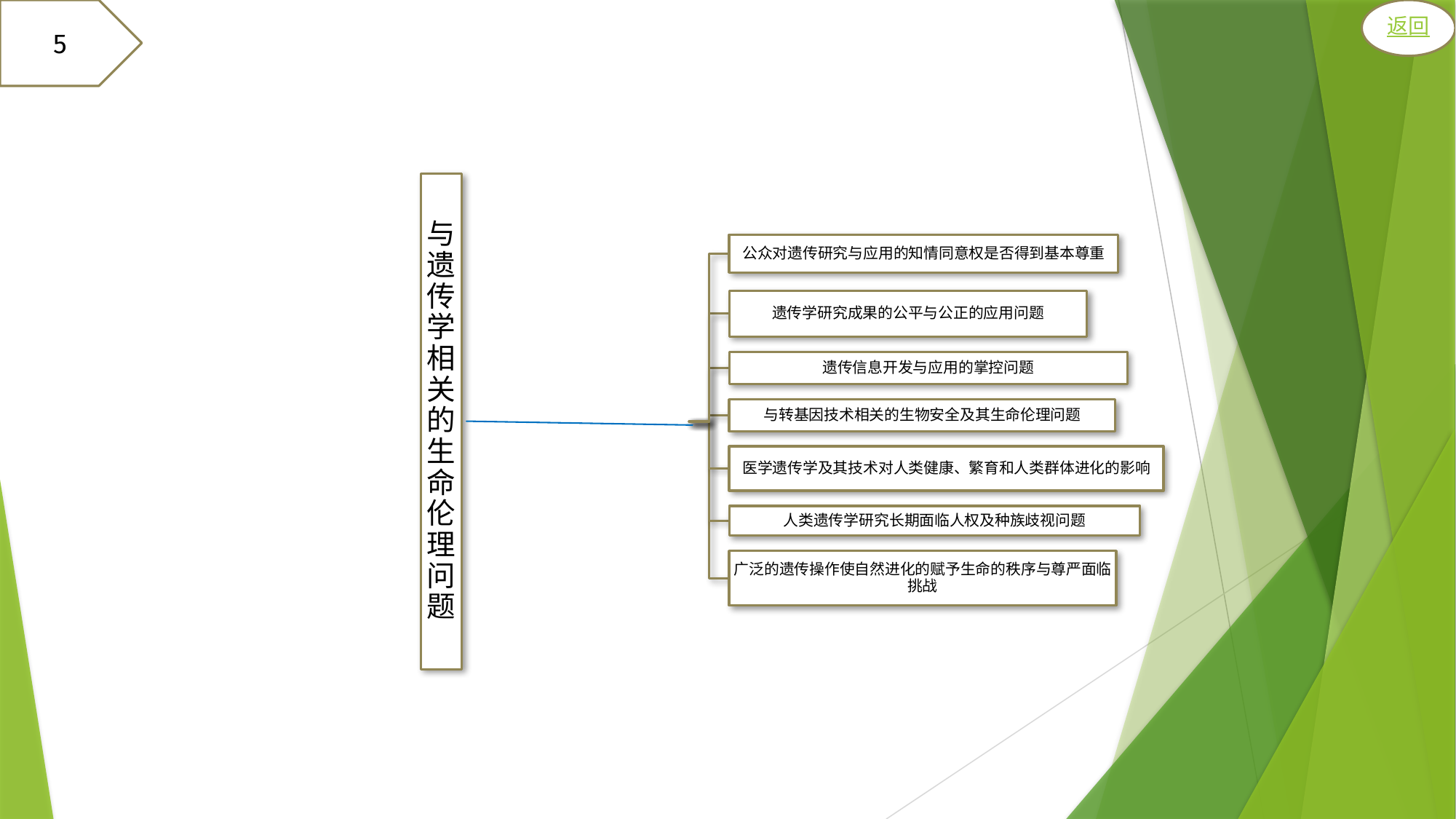

5
返回

与遗传学相关的生命伦理问题
公众对遗传研究与应用的知情同意权是否得到基本尊重
遗传学研究成果的公平与公正的应用问题
遗传信息开发与应用的掌控问题
与转基因技术相关的生物安全及其生命伦理问题
医学遗传学及其技术对人类健康、繁育和人类群体进化的影响
人类遗传学研究长期面临人权及种族歧视问题
广泛的遗传操作使自然进化的赋予生命的秩序与尊严面临挑战